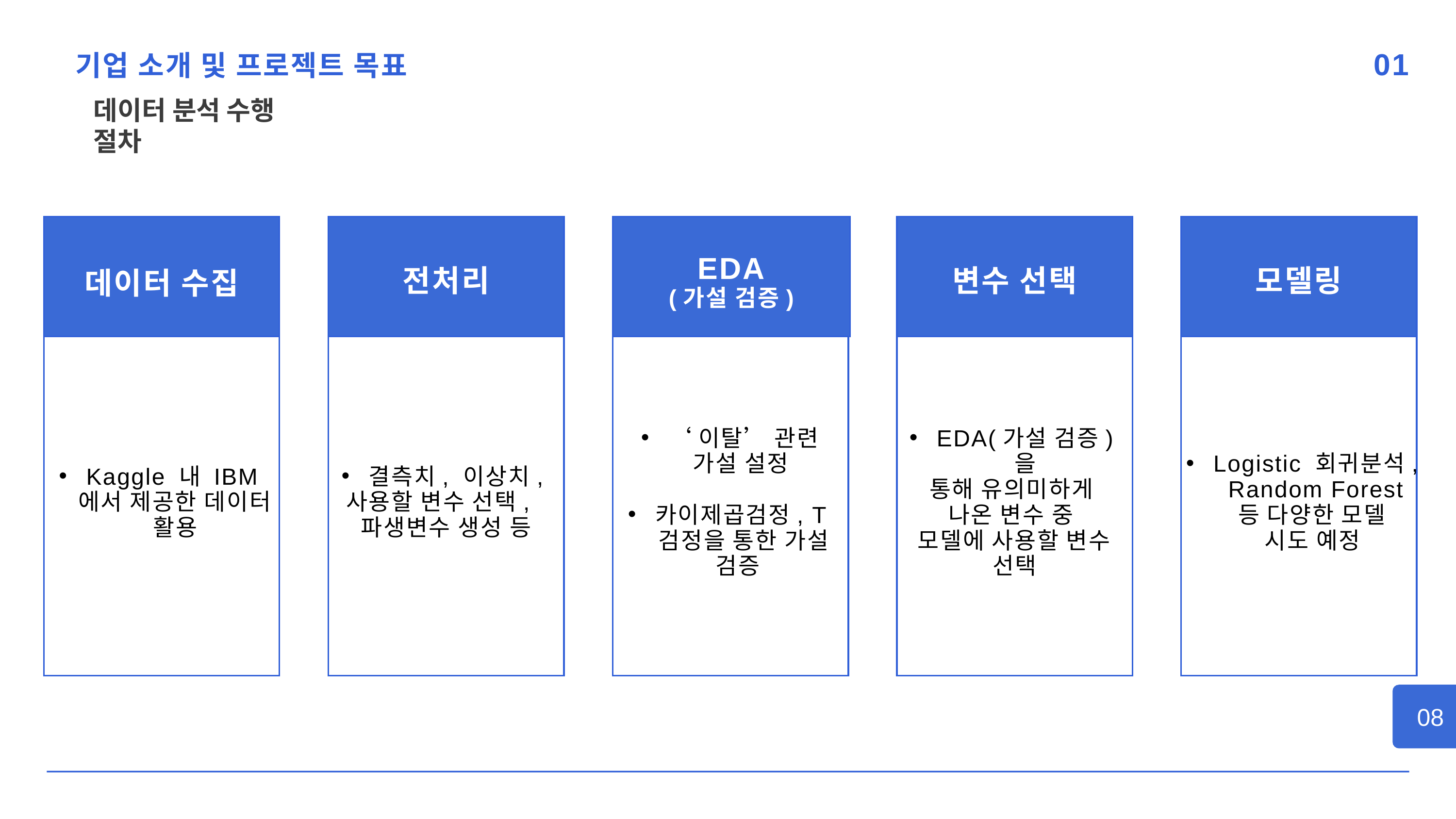

01
기업 소개 및 프로젝트 목표
데이터 분석 수행 절차

데이터 수집

전처리

EDA
(가설 검증)

변수 선택

모델링

Kaggle 내 IBM에서 제공한 데이터 활용

결측치, 이상치,
사용할 변수 선택,
파생변수 생성 등

‘이탈’ 관련 가설 설정

카이제곱검정, T검정을 통한 가설 검증

EDA(가설 검증)을
통해 유의미하게
나온 변수 중
모델에 사용할 변수 선택

Logistic 회귀분석, Random Forest 등 다양한 모델 시도 예정
08